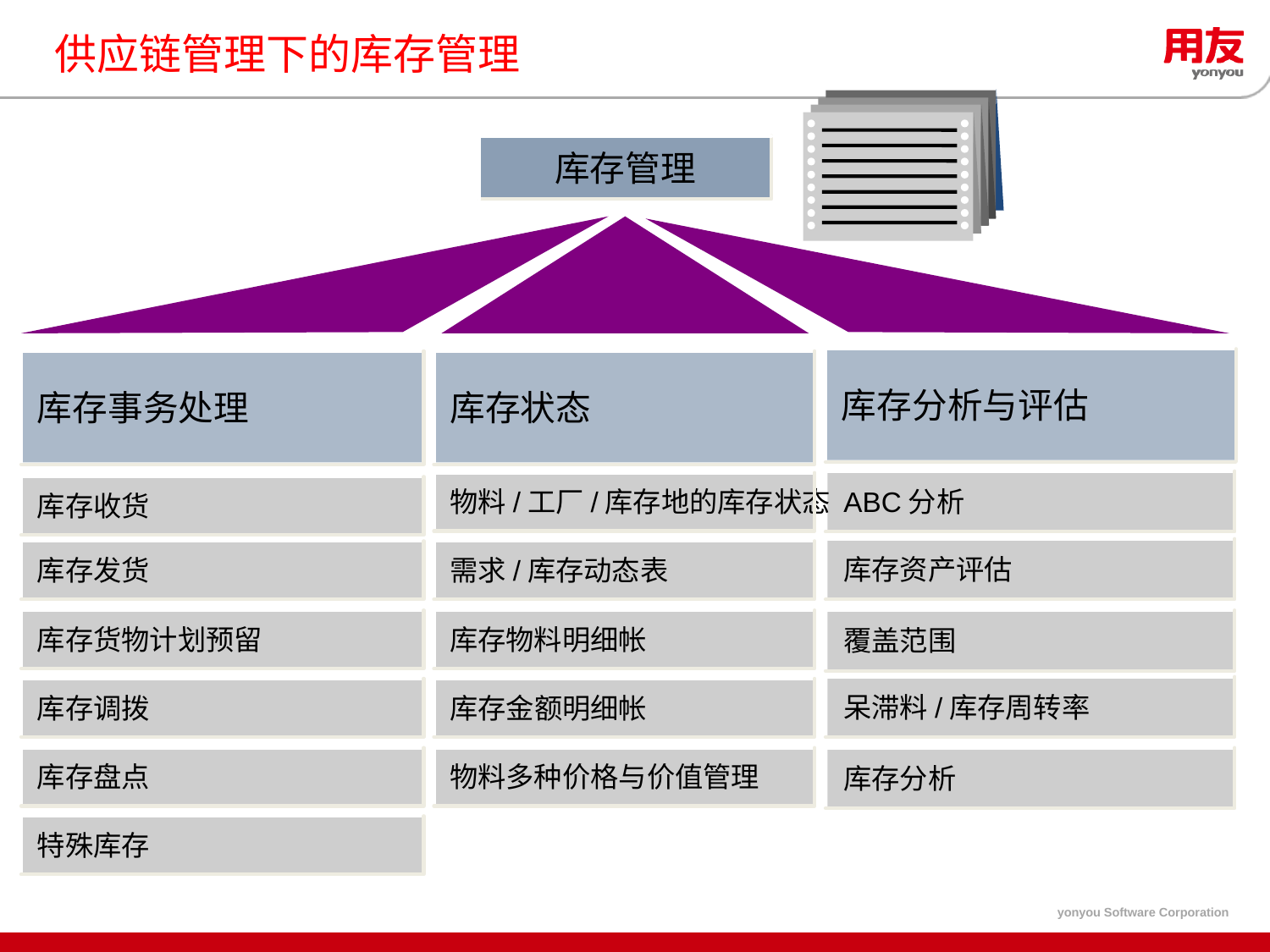

# 供应链管理下的库存管理

库存管理

库存分析与评估

库存事务处理

库存状态

ABC分析
物料/工厂/库存地的库存状态

库存收货

库存资产评估
库存发货

需求/库存动态表

库存货物计划预留

库存物料明细帐

覆盖范围

呆滞料/库存周转率
库存调拨

库存金额明细帐

库存盘点

物料多种价格与价值管理

库存分析
特殊库存